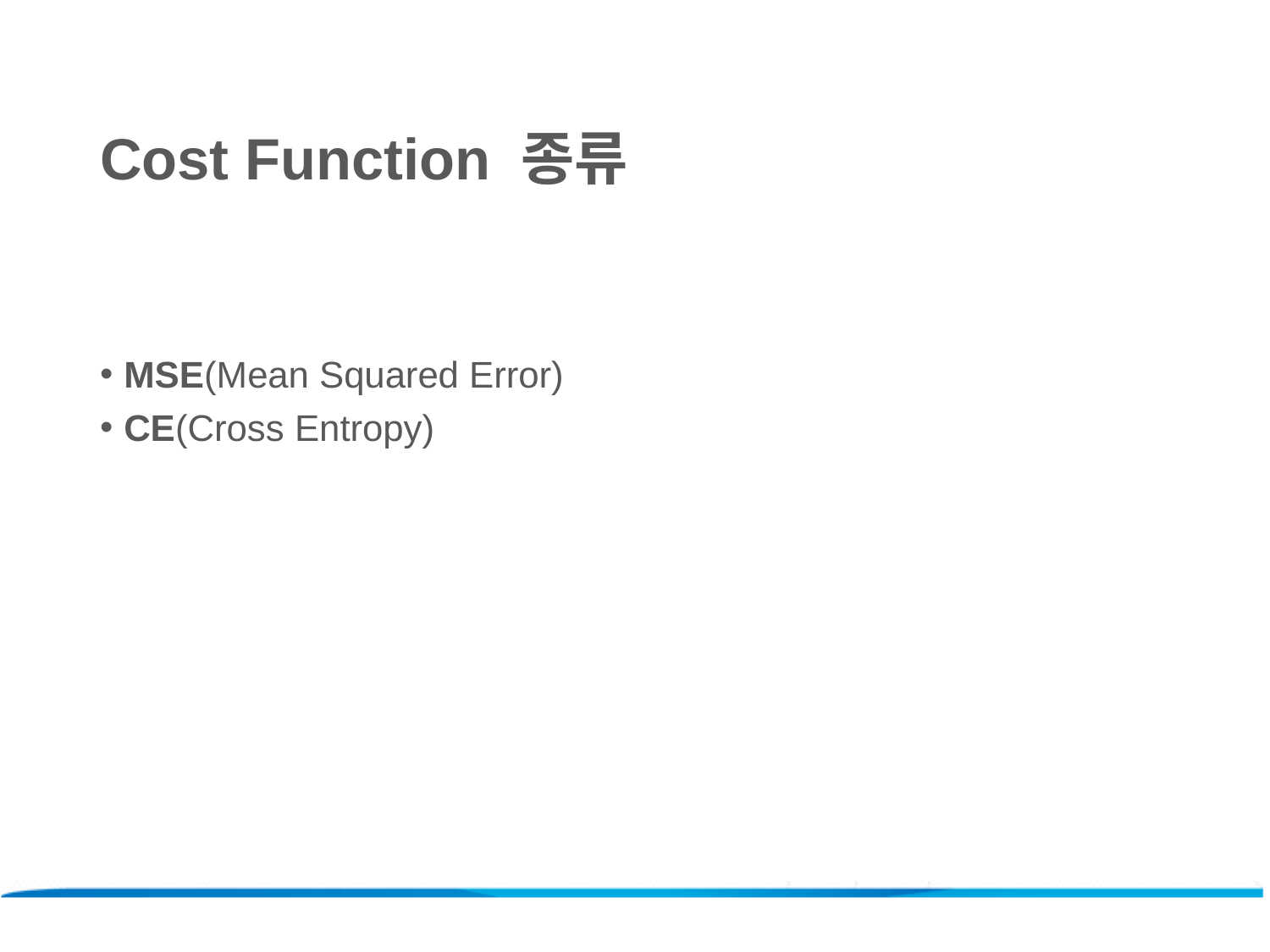

Cost Function 종류

MSE(Mean Squared Error)
CE(Cross Entropy)